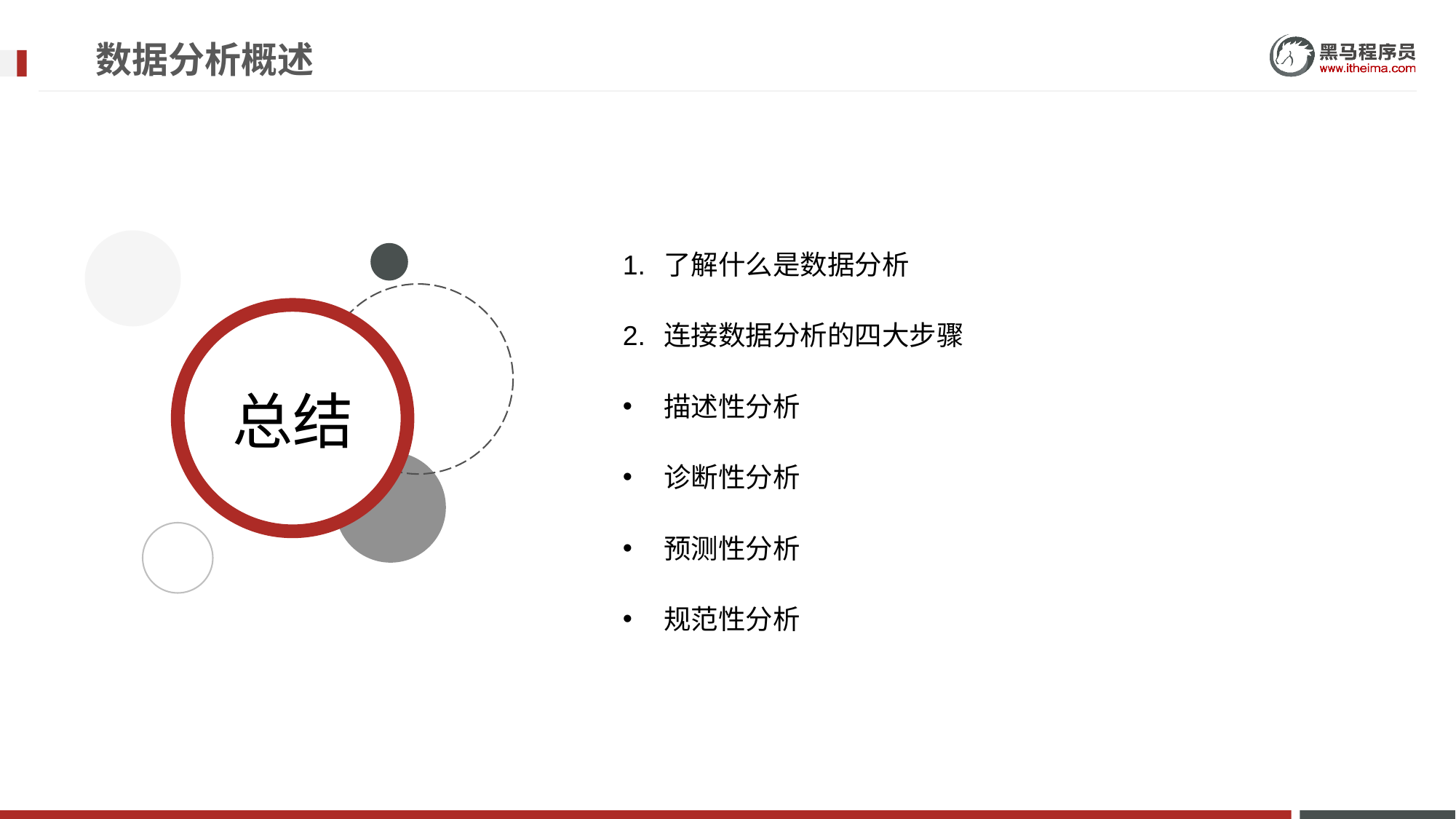

# 数据分析概述
了解什么是数据分析
连接数据分析的四大步骤
描述性分析
诊断性分析
预测性分析
规范性分析